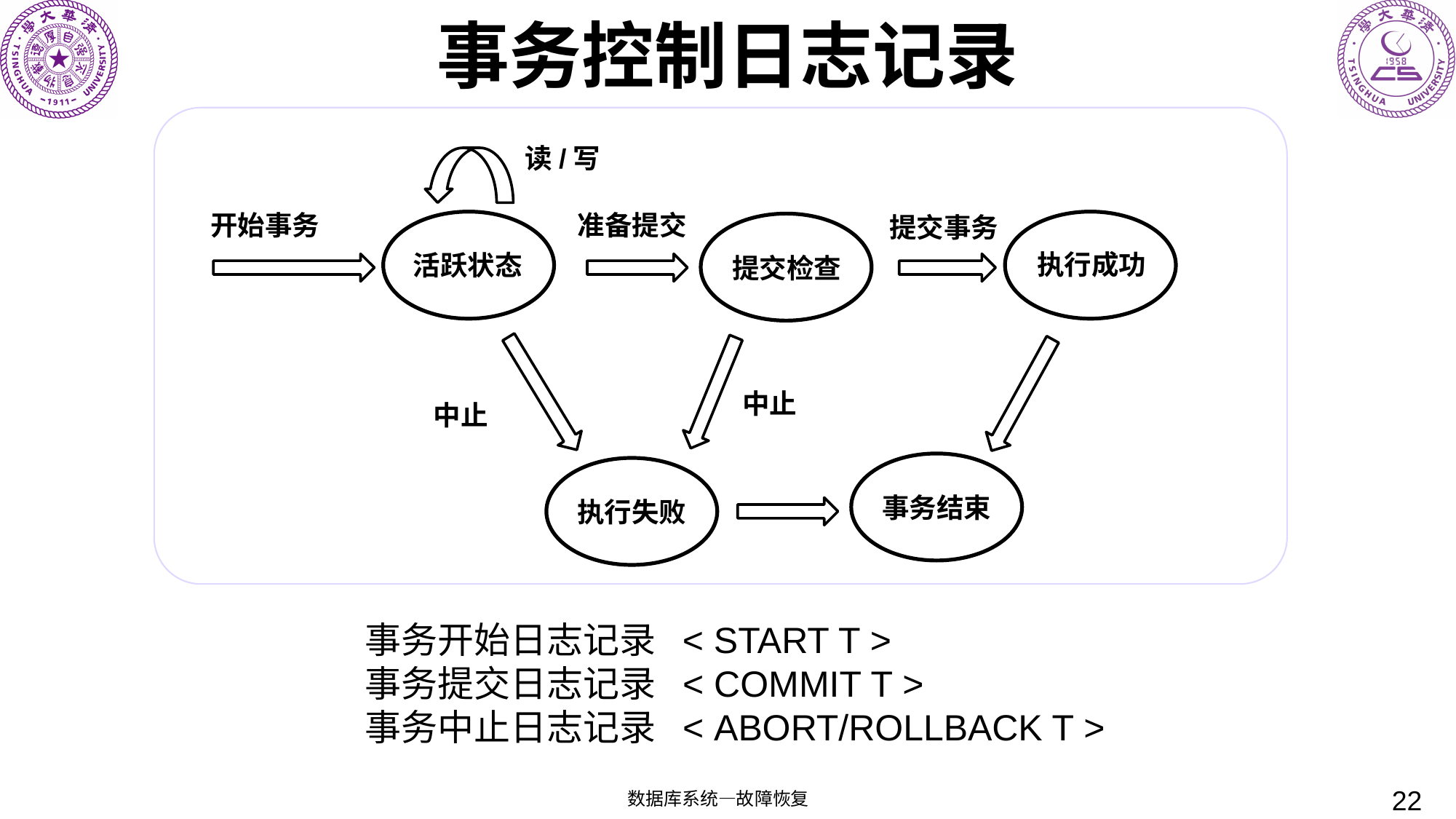

# 事务控制日志记录

读/写

开始事务
准备提交
提交事务

执行成功
活跃状态
提交检查

中止

中止

事务结束
执行失败

事务开始日志记录 < START T >
事务提交日志记录 < COMMIT T >
事务中止日志记录 < ABORT/ROLLBACK T >
22
数据库系统—故障恢复